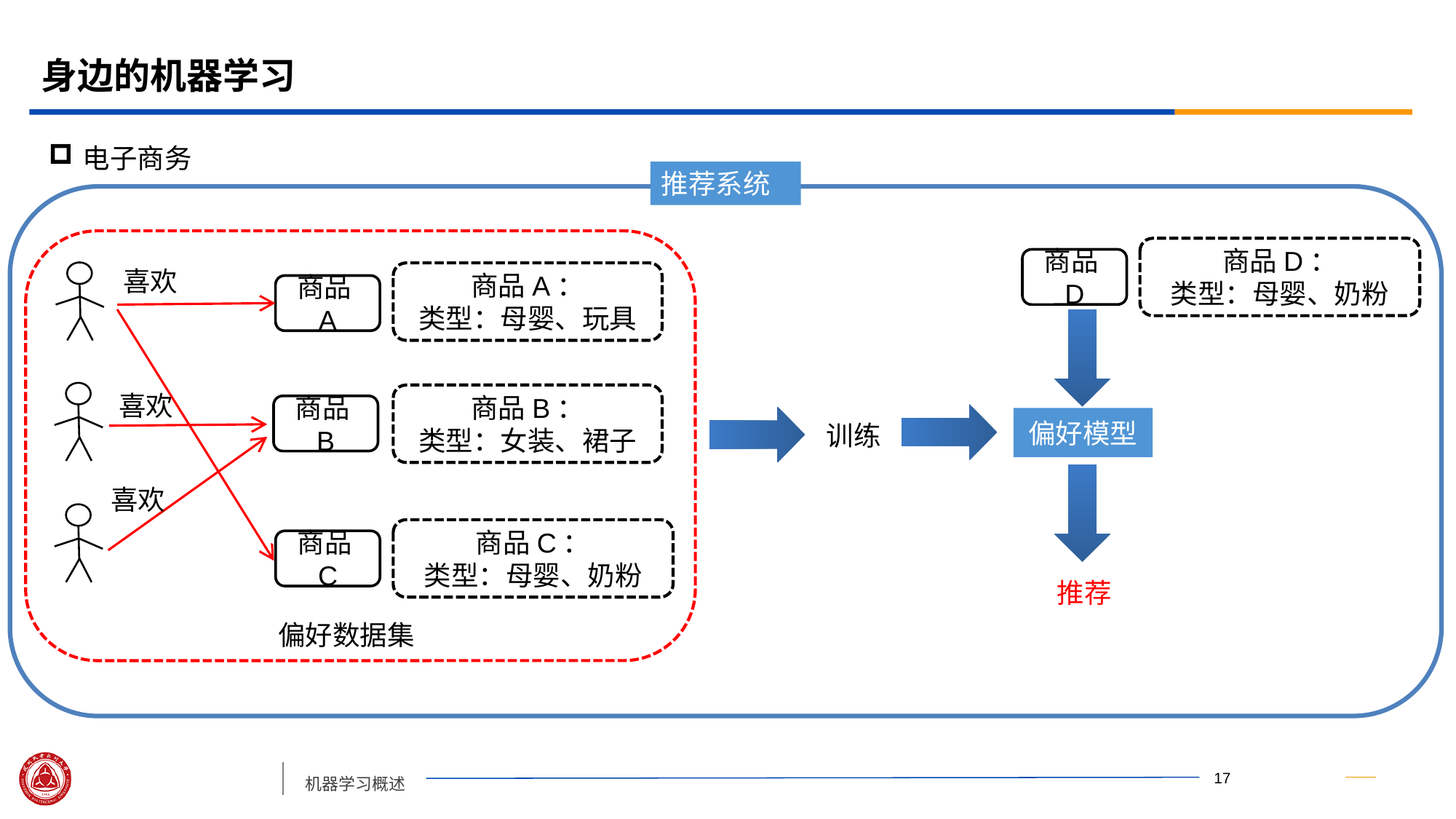

# 身边的机器学习
电子商务
推荐系统

商品D：
类型：母婴、奶粉
商品D
喜欢

商品A：
类型：母婴、玩具
商品A

喜欢

商品B：
类型：女装、裙子

商品B
偏好模型
训练

喜欢

商品C：
类型：母婴、奶粉
商品C
推荐
偏好数据集